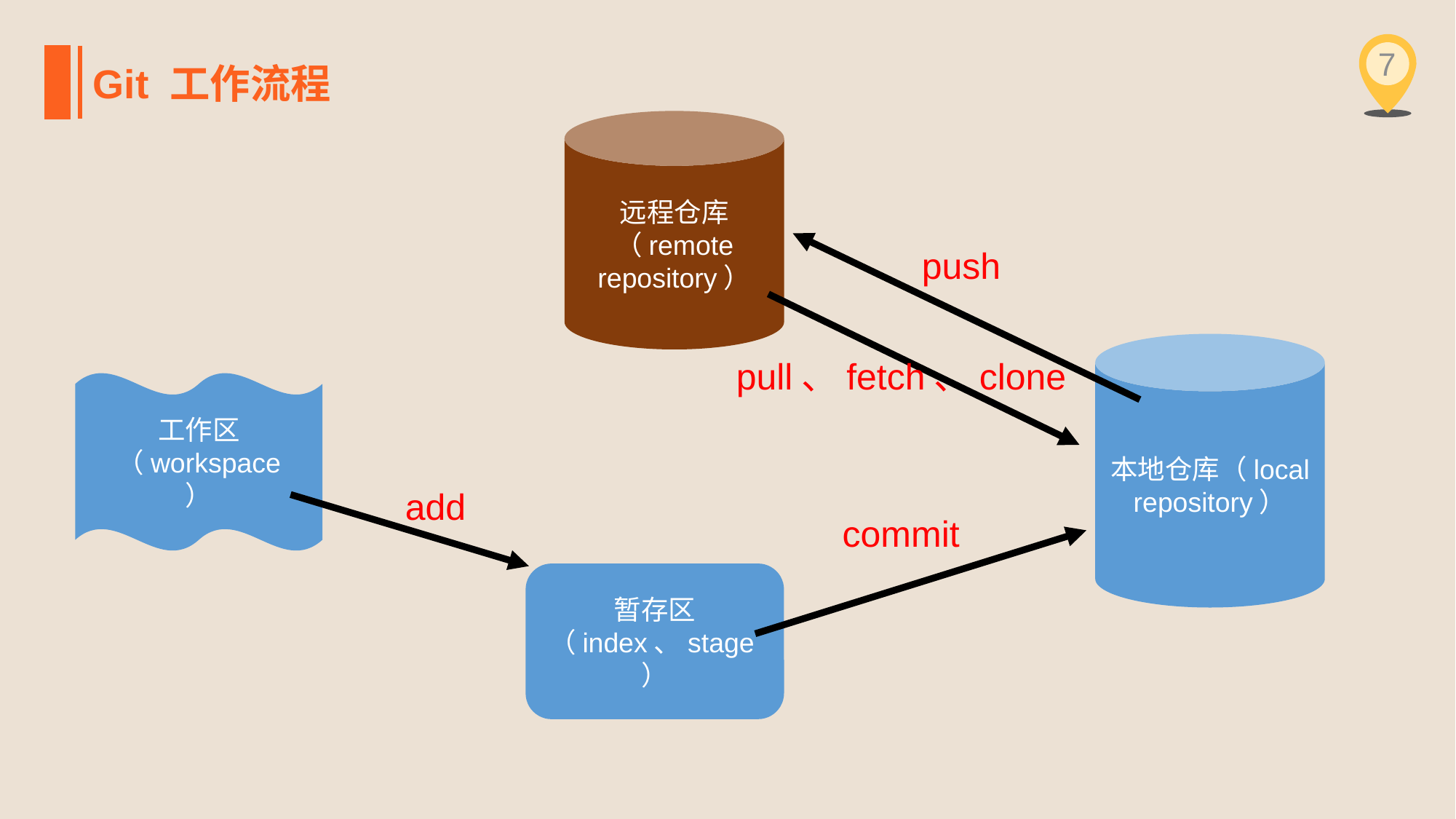

7

Git 工作流程
远程仓库（remote repository）
push
本地仓库（local repository）
pull、fetch、clone
工作区（workspace
）
add
commit
暂存区
（index、stage）